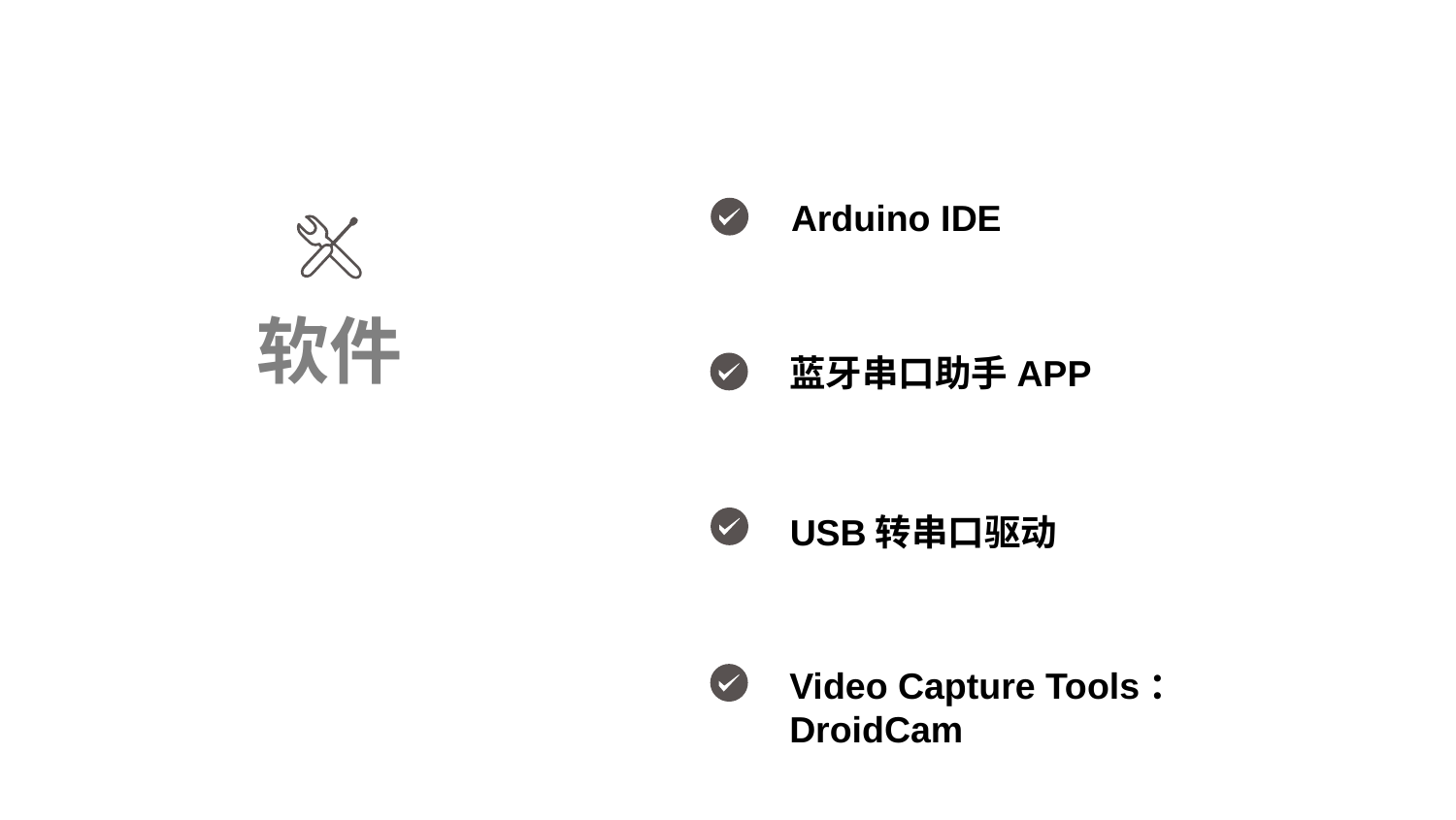

Arduino IDE

软件
蓝牙串口助手APP

USB转串口驱动

Video Capture Tools：
DroidCam